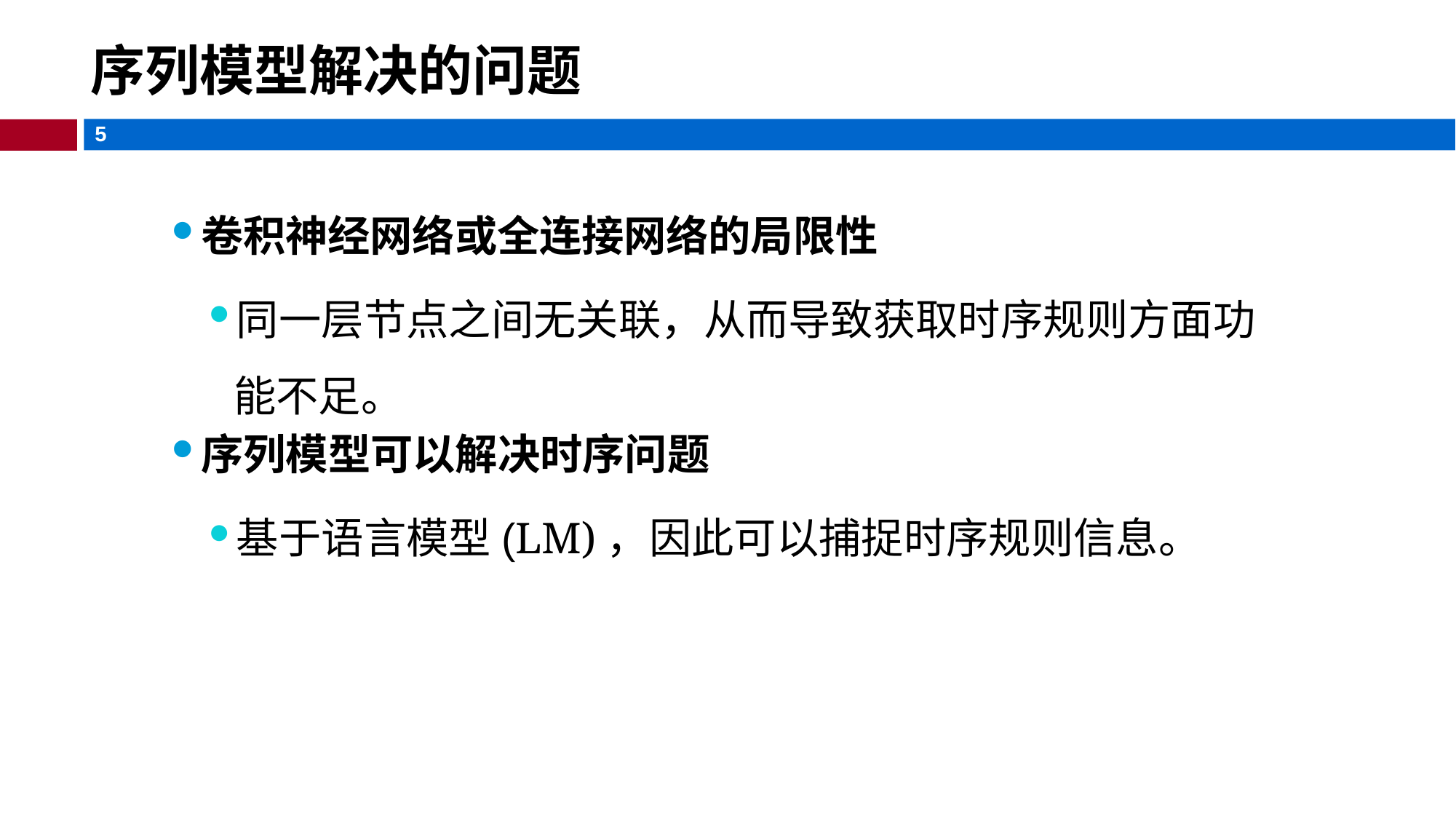

# 序列模型解决的问题
卷积神经网络或全连接网络的局限性
同一层节点之间无关联，从而导致获取时序规则方面功能不足。
序列模型可以解决时序问题
基于语言模型(LM)，因此可以捕捉时序规则信息。